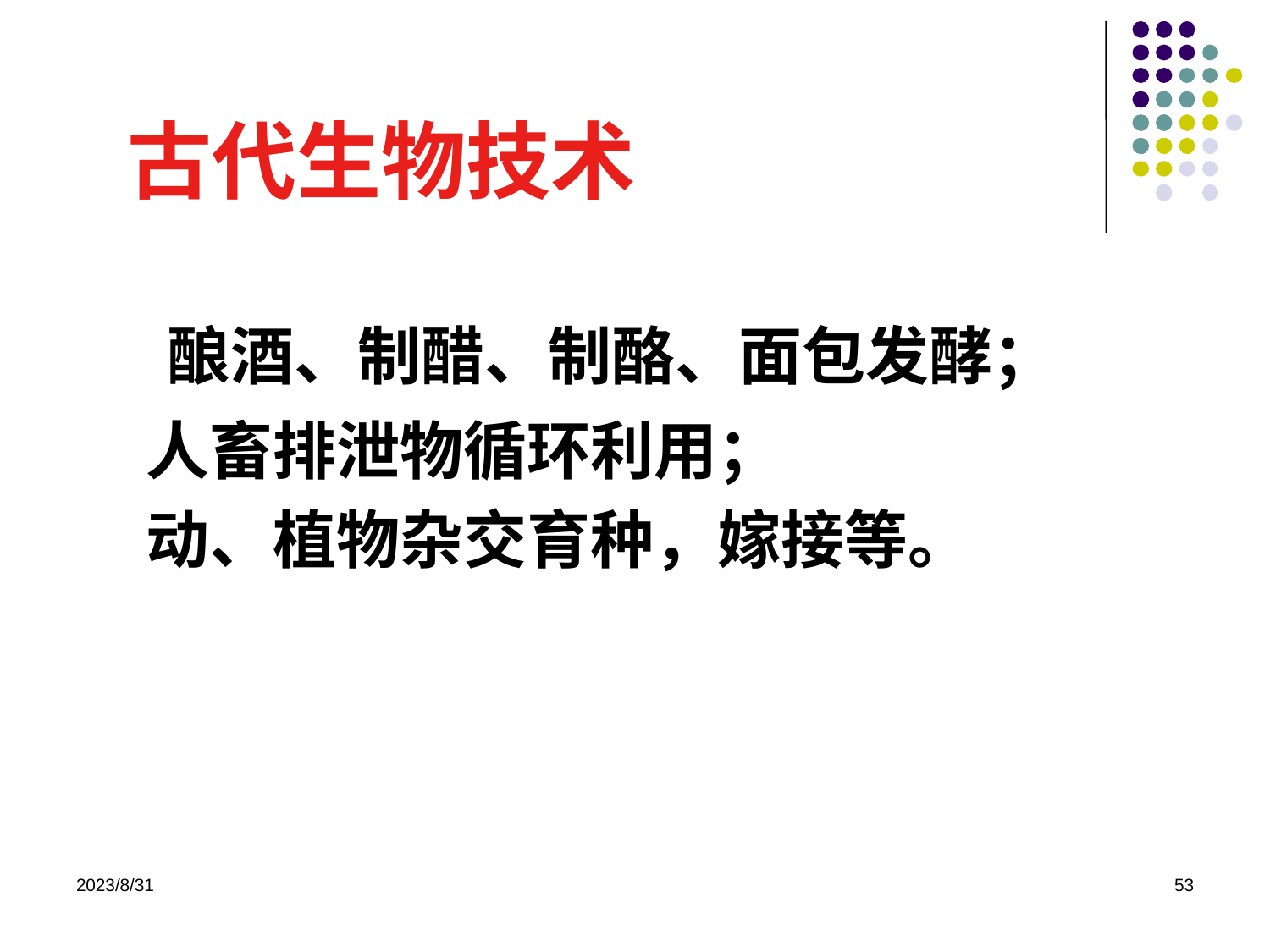

# 古代生物技术
  酿酒、制醋、制酪、面包发酵；
  人畜排泄物循环利用；
  动、植物杂交育种，嫁接等。
2023/8/31
53